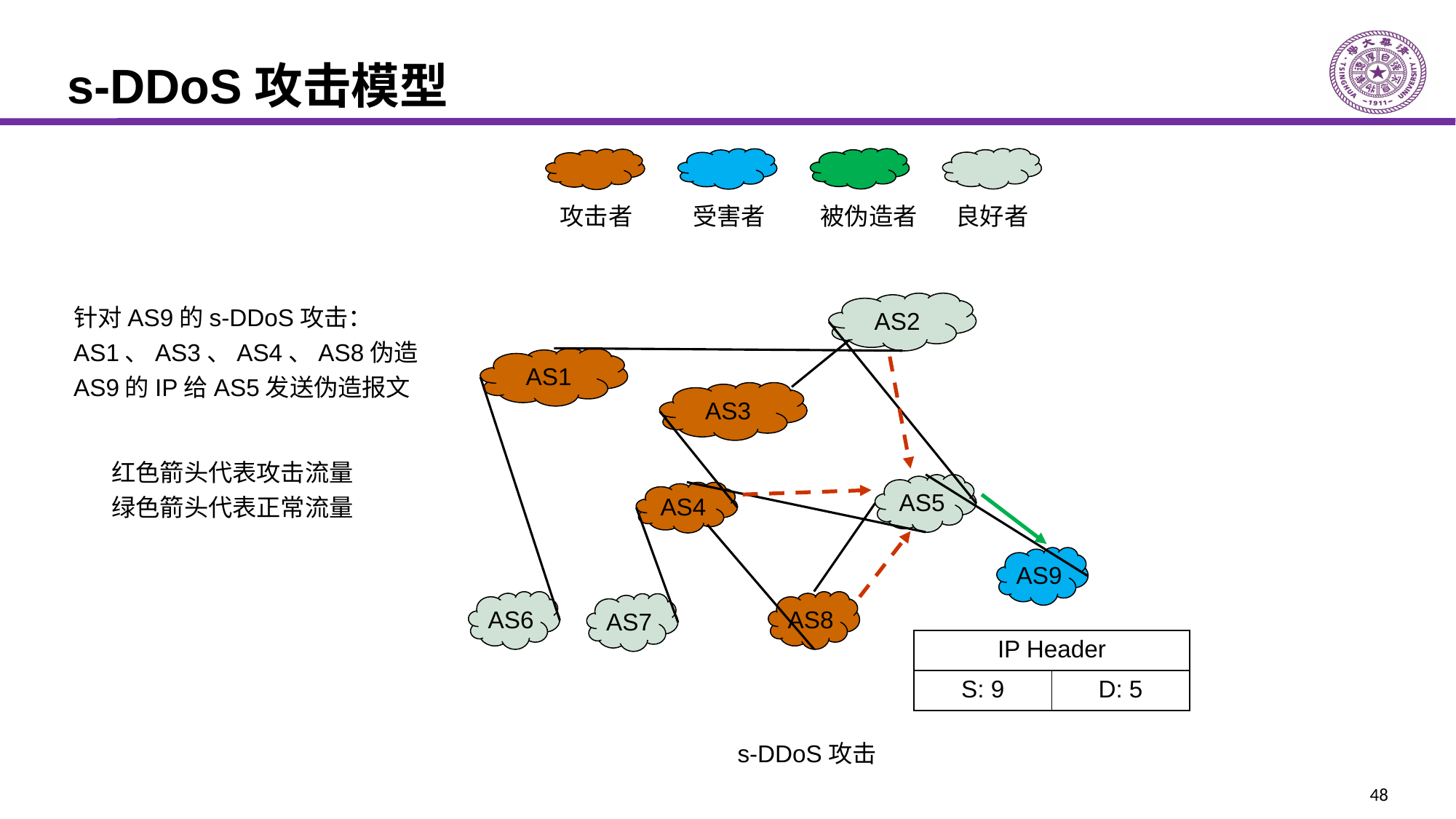

# s-DDoS攻击模型

攻击者
受害者
被伪造者
良好者
针对AS9的s-DDoS攻击：
AS1、AS3、AS4、AS8伪造
AS9的IP给AS5发送伪造报文
AS2
AS1
AS3
红色箭头代表攻击流量
绿色箭头代表正常流量
AS5
AS4
AS9
AS6
AS8
AS7
| IP Header |  |
| --- | --- |
| S: 9 | D: 5 |
s-DDoS攻击